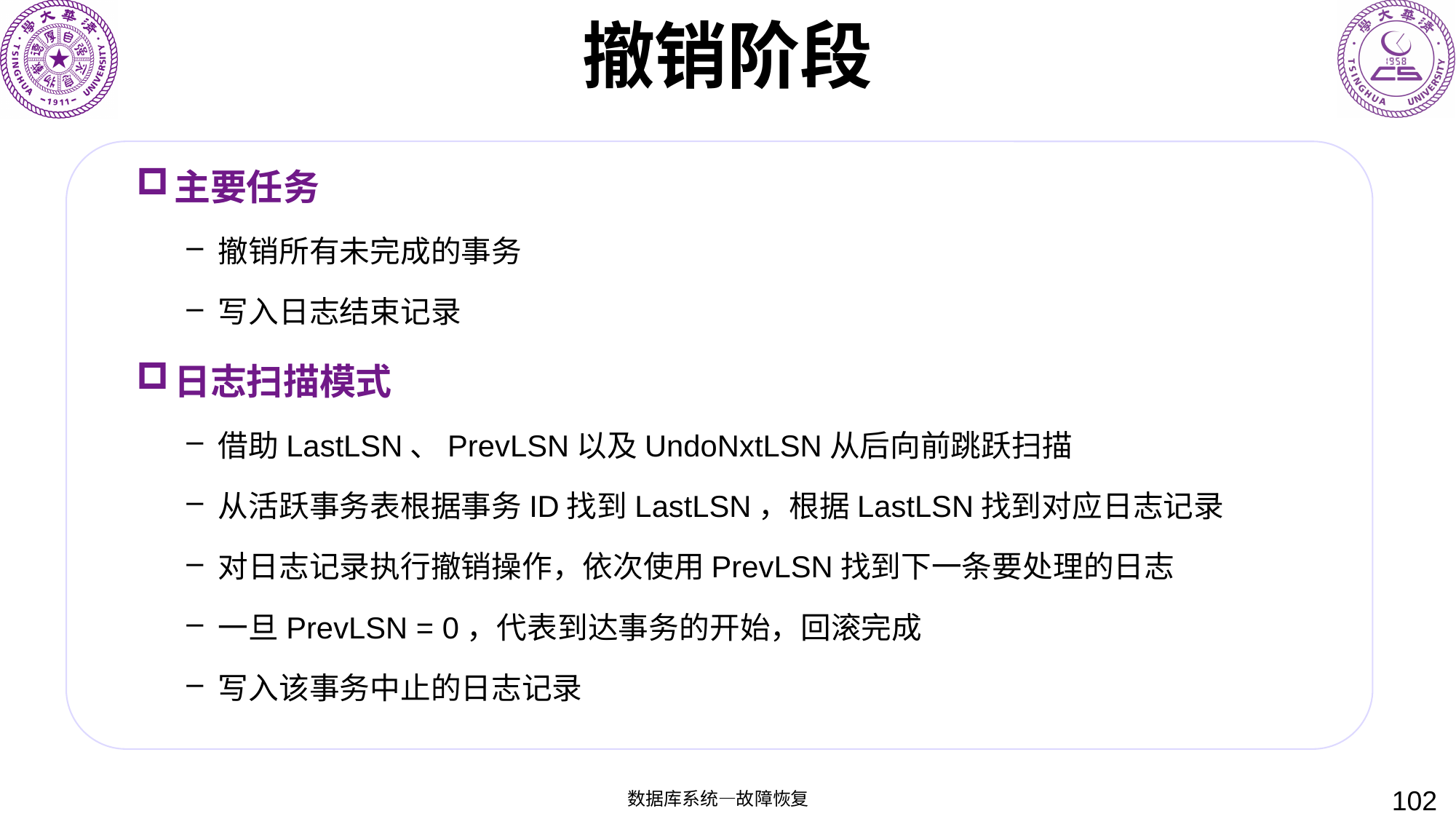

# 撤销阶段
主要任务
撤销所有未完成的事务
写入日志结束记录
日志扫描模式
借助LastLSN、PrevLSN以及UndoNxtLSN从后向前跳跃扫描
从活跃事务表根据事务ID找到LastLSN，根据LastLSN找到对应日志记录
对日志记录执行撤销操作，依次使用PrevLSN找到下一条要处理的日志
一旦PrevLSN = 0，代表到达事务的开始，回滚完成
写入该事务中止的日志记录

102
数据库系统—故障恢复